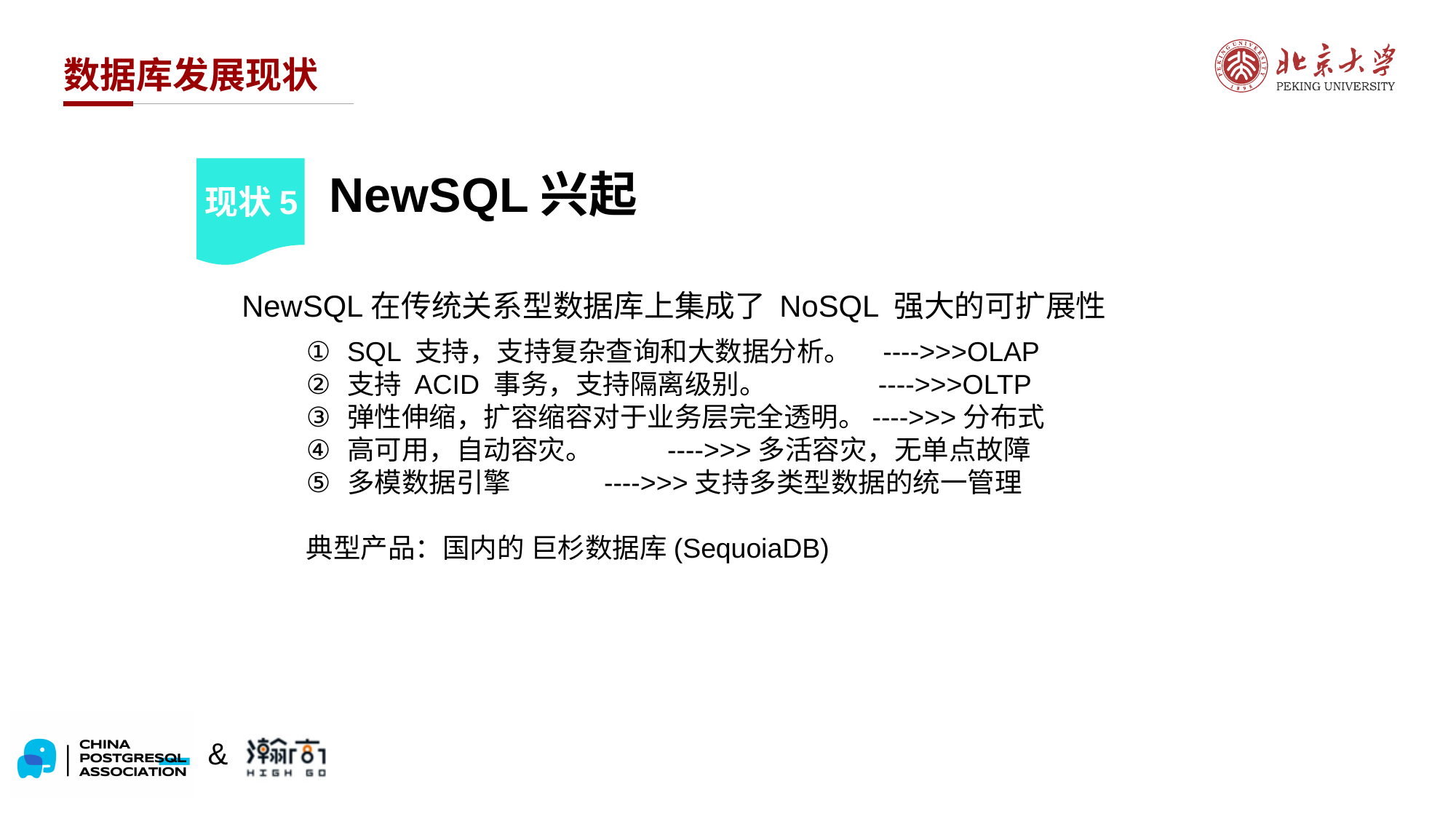

数据库发展现状

NewSQL兴起
现状5
NewSQL在传统关系型数据库上集成了 NoSQL 强大的可扩展性
SQL 支持，支持复杂查询和大数据分析。    ---->>>OLAP
支持 ACID 事务，支持隔离级别。                 ---->>>OLTP
弹性伸缩，扩容缩容对于业务层完全透明。---->>>分布式
高可用，自动容灾。           ---->>>多活容灾，无单点故障
多模数据引擎              ---->>>支持多类型数据的统一管理

典型产品：国内的 巨杉数据库(SequoiaDB)